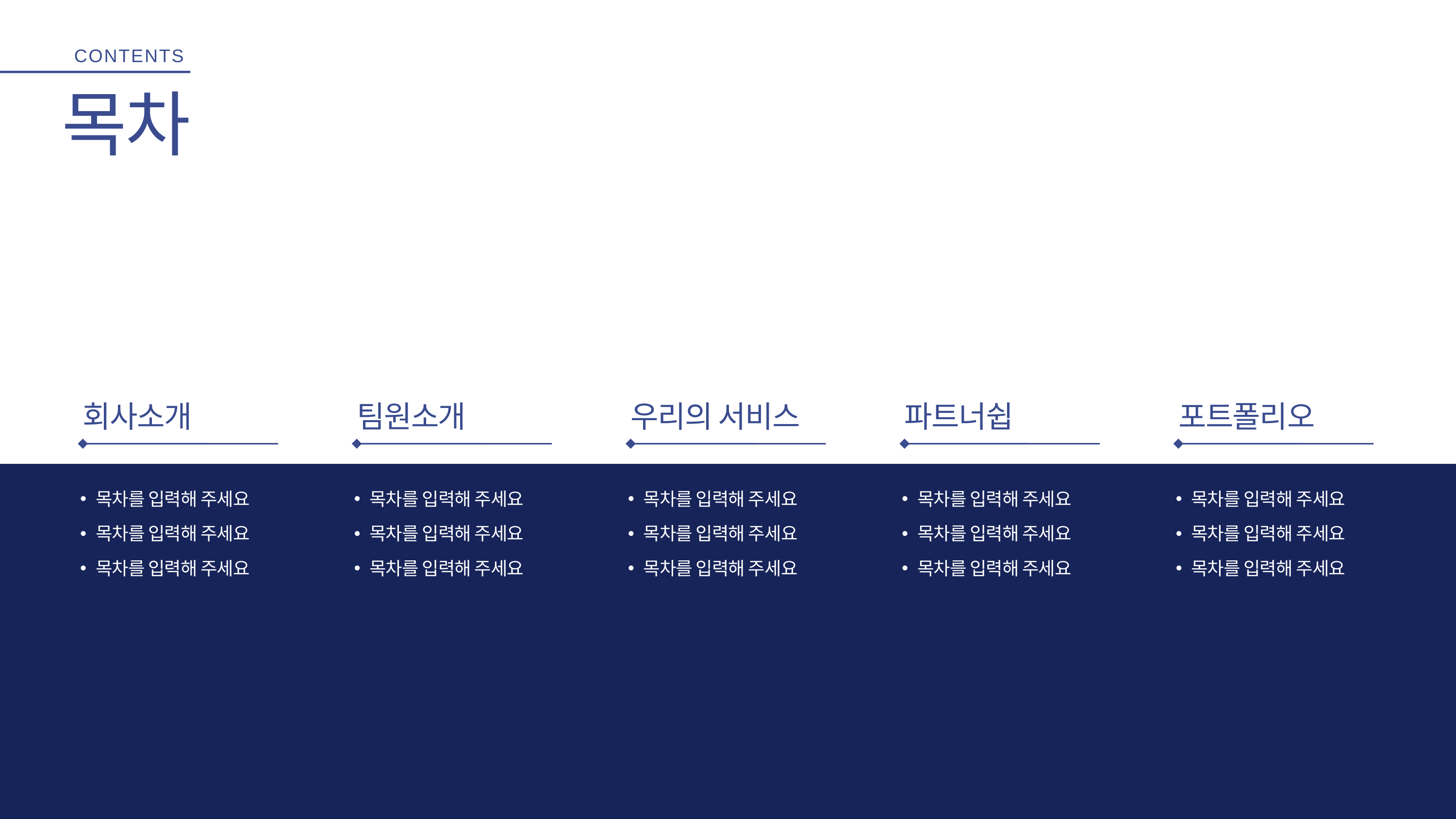

CONTENTS

목차
회사소개
팀원소개
우리의 서비스
파트너쉽
포트폴리오

목차를 입력해 주세요
목차를 입력해 주세요
목차를 입력해 주세요
목차를 입력해 주세요
목차를 입력해 주세요
목차를 입력해 주세요
목차를 입력해 주세요
목차를 입력해 주세요
목차를 입력해 주세요
목차를 입력해 주세요
목차를 입력해 주세요
목차를 입력해 주세요
목차를 입력해 주세요
목차를 입력해 주세요
목차를 입력해 주세요